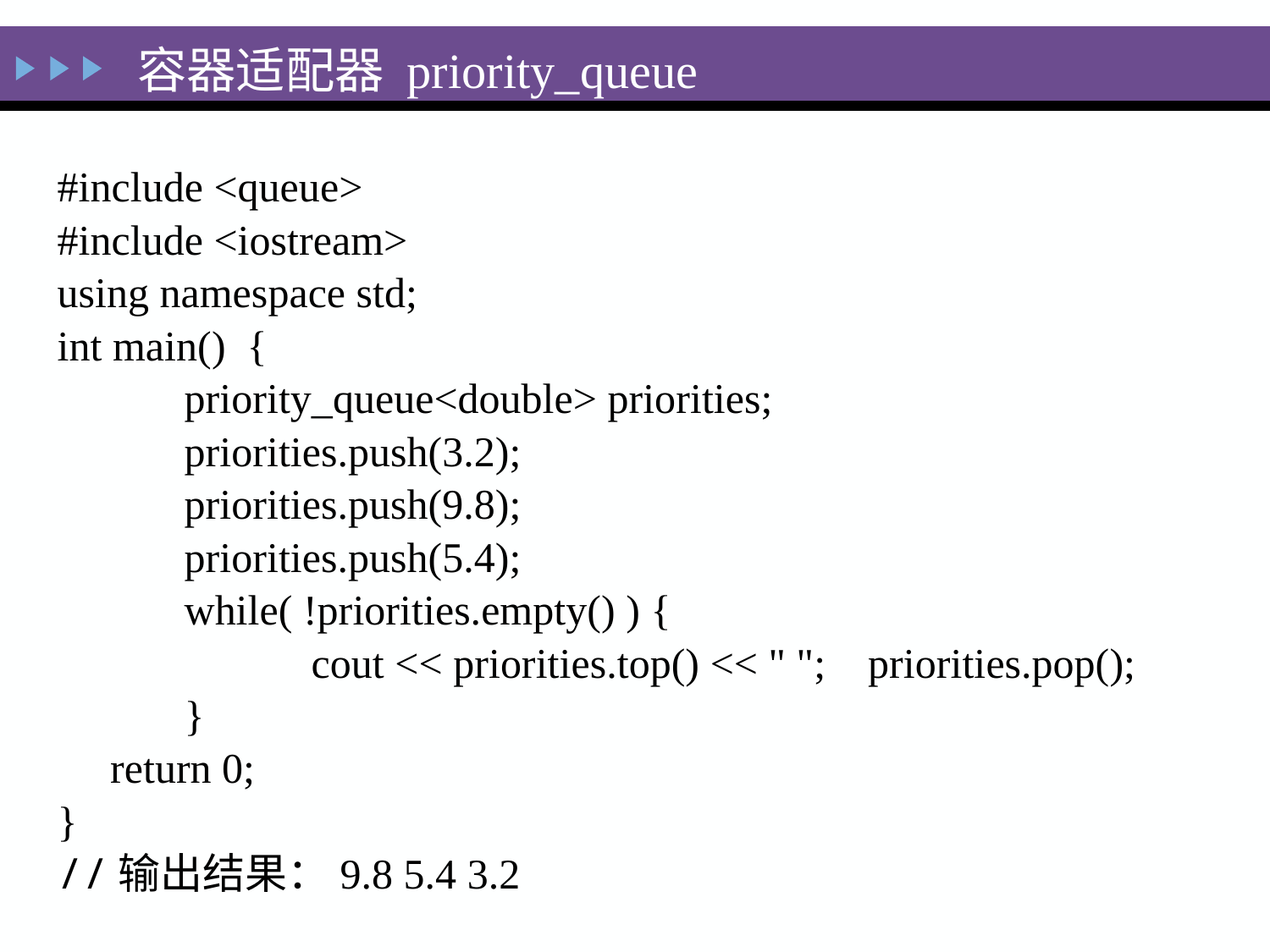

容器适配器 priority_queue
#include <queue>
#include <iostream>
using namespace std;
int main()  {
	priority_queue<double> priorities;
	priorities.push(3.2);
	priorities.push(9.8);
	priorities.push(5.4);
	while( !priorities.empty() ) {
		cout << priorities.top() << " ";    priorities.pop();
	}
     return 0;
}
//输出结果：9.8 5.4 3.2